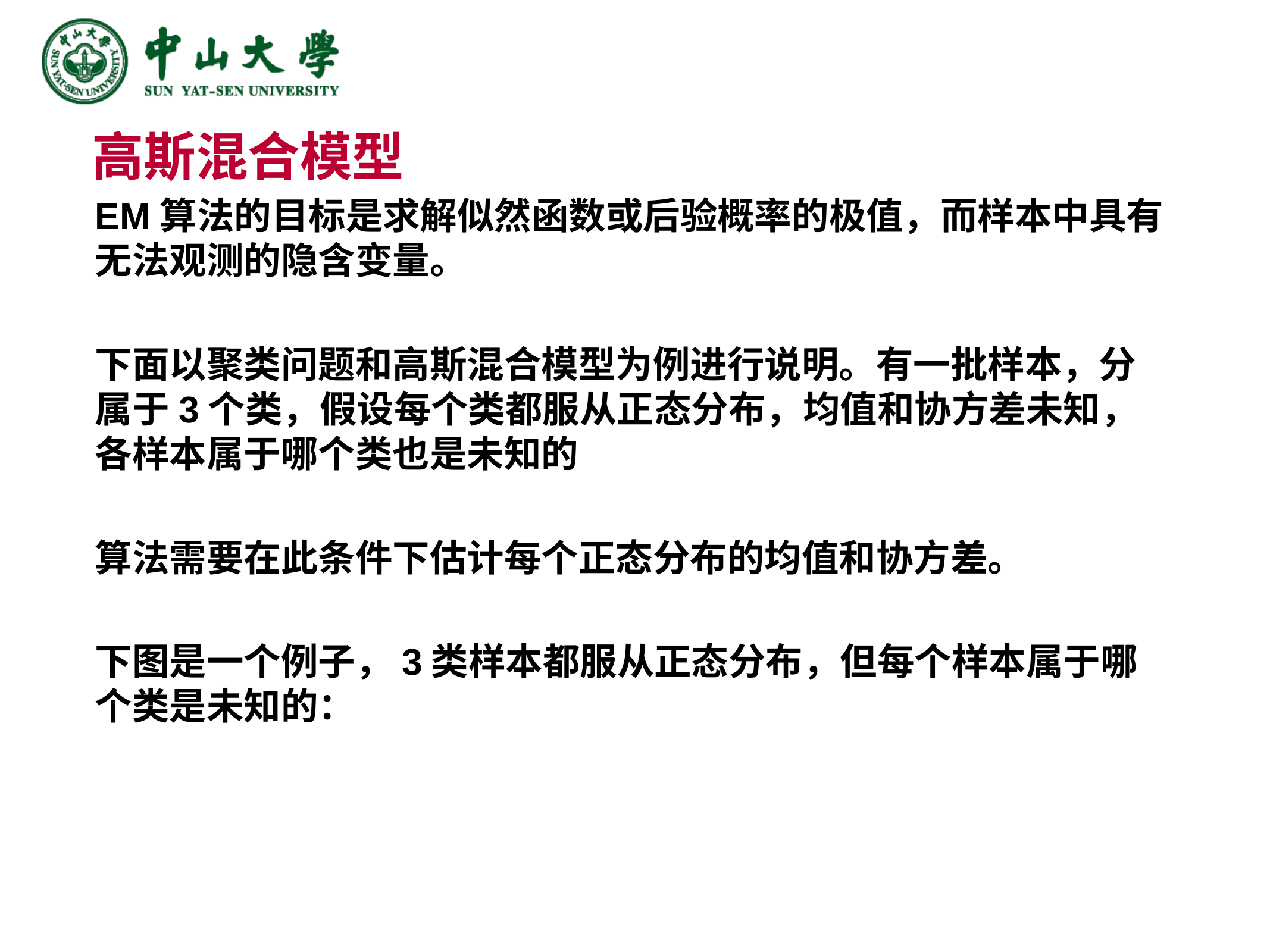

# 高斯混合模型
EM算法的目标是求解似然函数或后验概率的极值，而样本中具有无法观测的隐含变量。

下面以聚类问题和高斯混合模型为例进行说明。有一批样本，分属于3个类，假设每个类都服从正态分布，均值和协方差未知，各样本属于哪个类也是未知的

算法需要在此条件下估计每个正态分布的均值和协方差。

下图是一个例子，3类样本都服从正态分布，但每个样本属于哪个类是未知的：